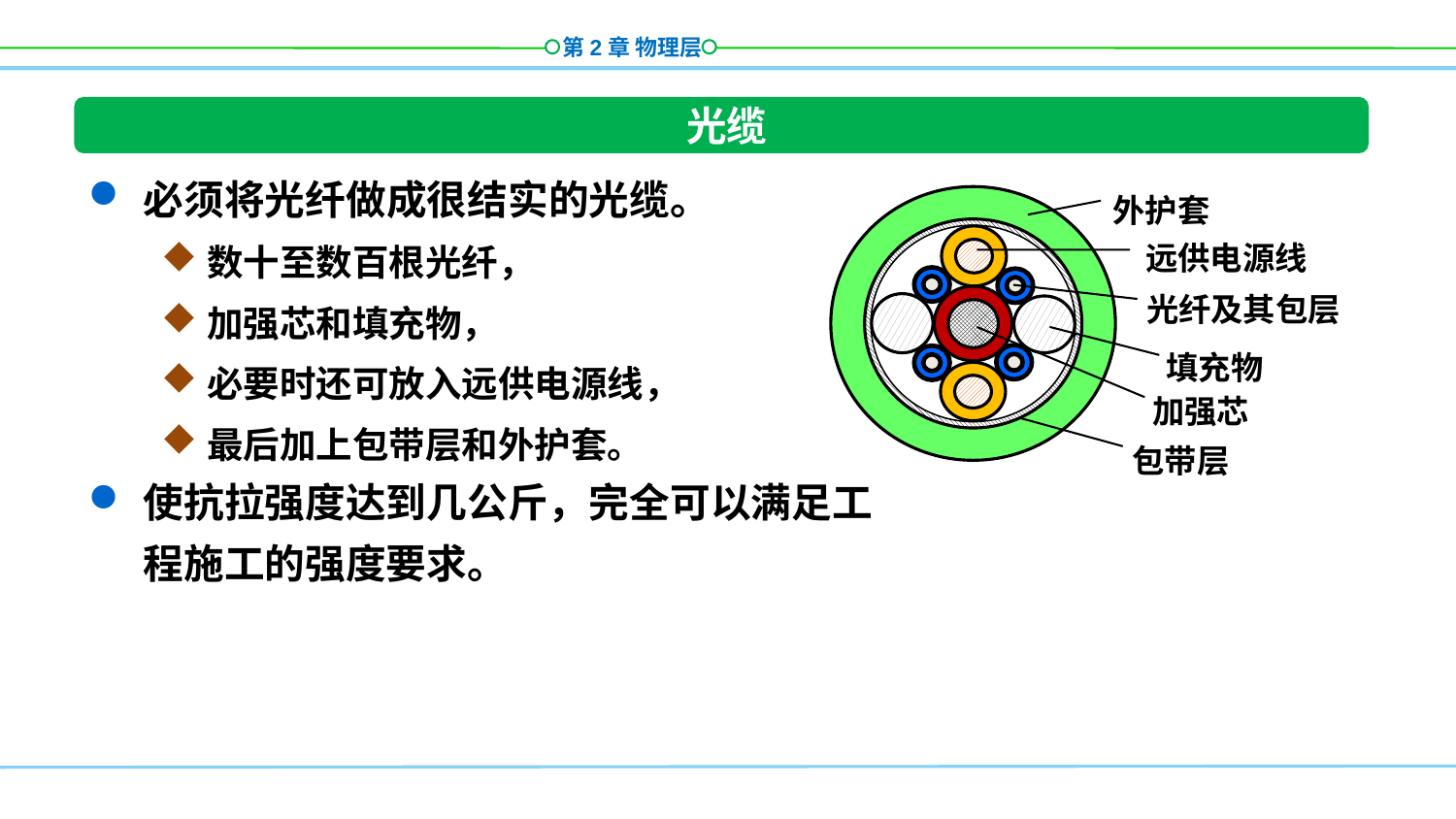

光缆
必须将光纤做成很结实的光缆。
数十至数百根光纤，
加强芯和填充物，
必要时还可放入远供电源线，
最后加上包带层和外护套。
使抗拉强度达到几公斤，完全可以满足工程施工的强度要求。
外护套

远供电源线

光纤及其包层

填充物

加强芯

包带层